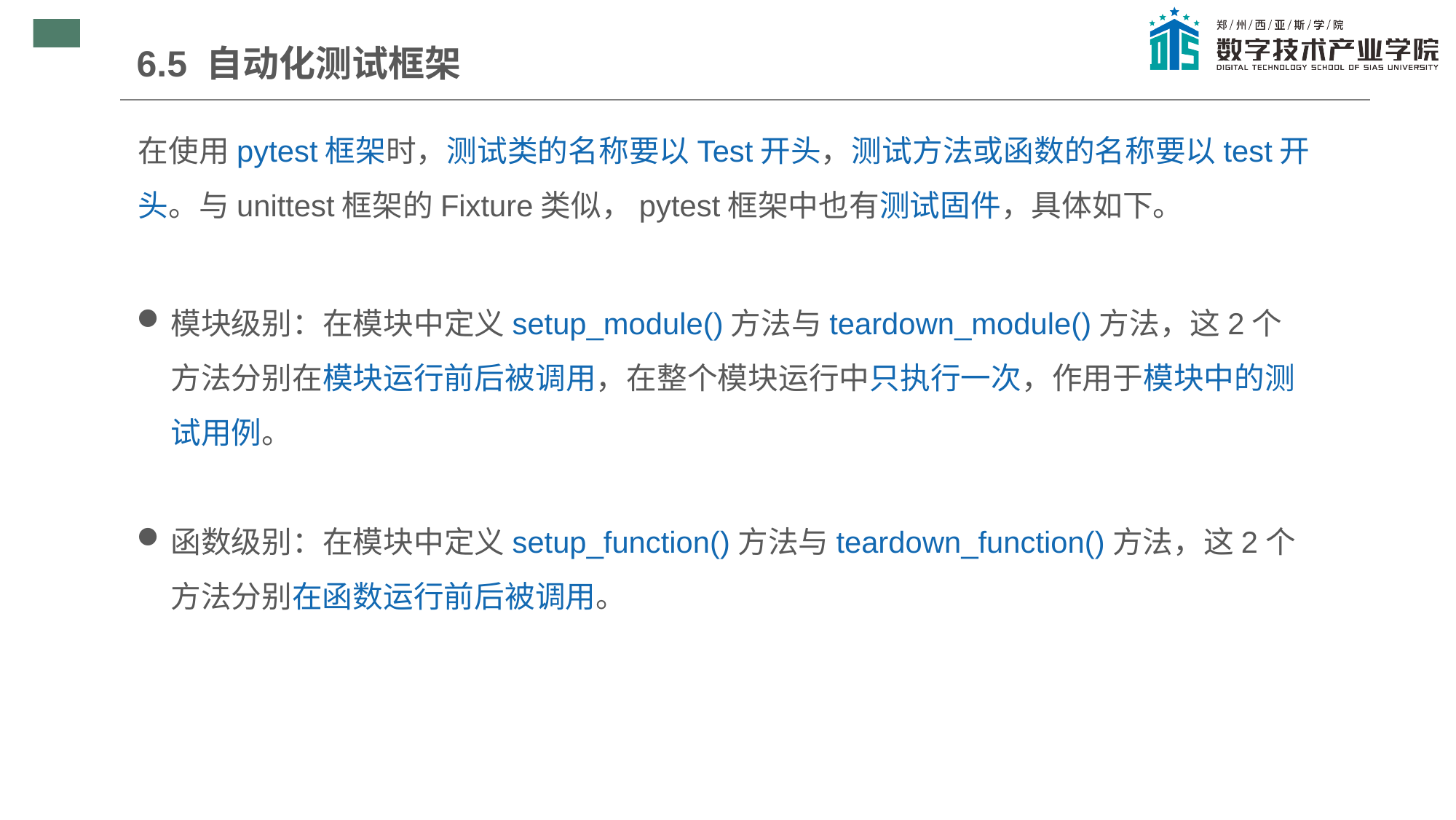

6.5 自动化测试框架
在使用pytest框架时，测试类的名称要以Test开头，测试方法或函数的名称要以test开头。与unittest框架的Fixture类似，pytest框架中也有测试固件，具体如下。
模块级别：在模块中定义setup_module()方法与teardown_module()方法，这2个方法分别在模块运行前后被调用，在整个模块运行中只执行一次，作用于模块中的测试用例。

函数级别：在模块中定义setup_function()方法与teardown_function()方法，这2个方法分别在函数运行前后被调用。